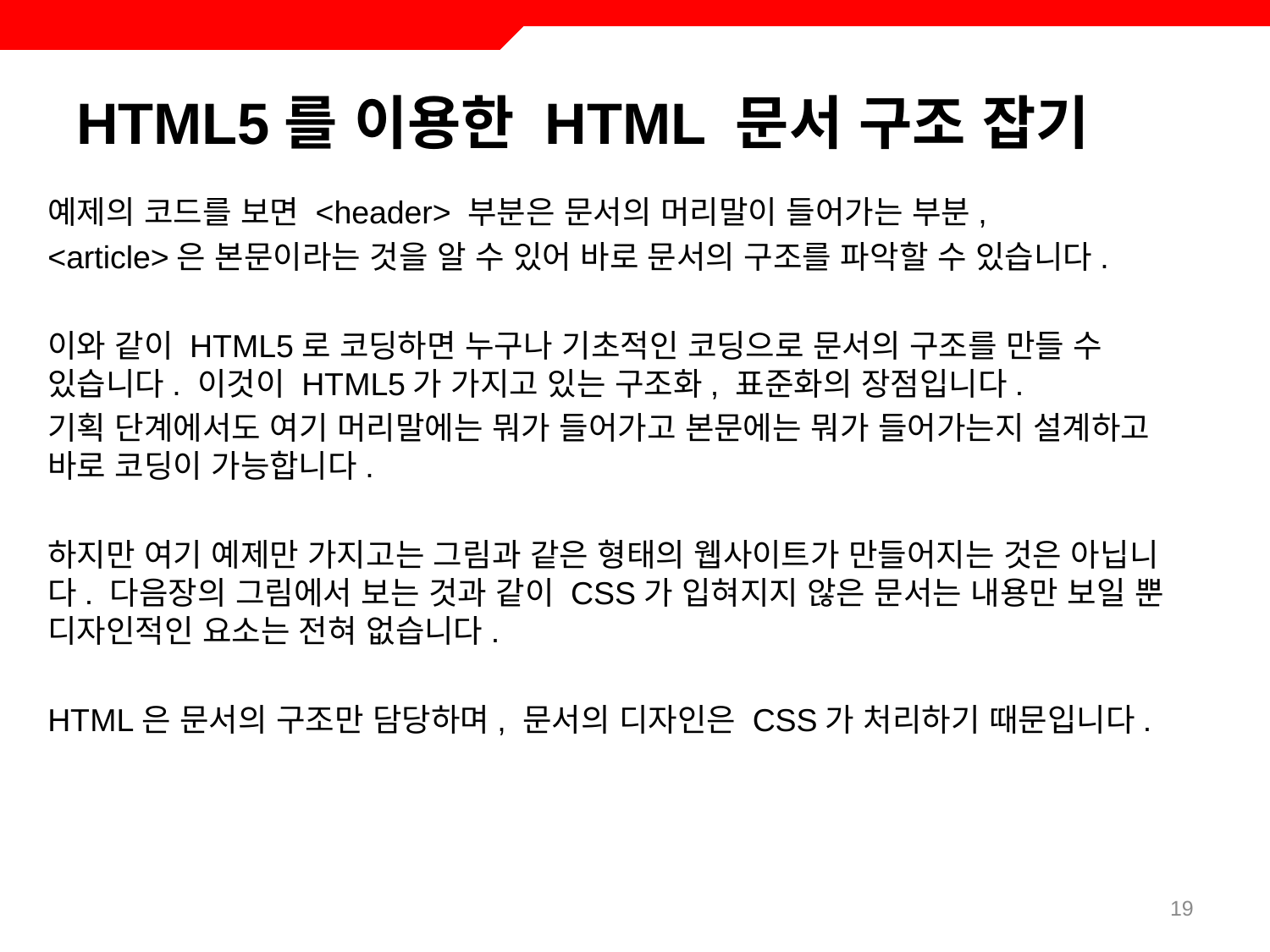

# HTML5를 이용한 HTML 문서 구조 잡기
예제의 코드를 보면 <header> 부분은 문서의 머리말이 들어가는 부분,
<article>은 본문이라는 것을 알 수 있어 바로 문서의 구조를 파악할 수 있습니다.

이와 같이 HTML5로 코딩하면 누구나 기초적인 코딩으로 문서의 구조를 만들 수 있습니다. 이것이 HTML5가 가지고 있는 구조화, 표준화의 장점입니다.
기획 단계에서도 여기 머리말에는 뭐가 들어가고 본문에는 뭐가 들어가는지 설계하고 바로 코딩이 가능합니다.

하지만 여기 예제만 가지고는 그림과 같은 형태의 웹사이트가 만들어지는 것은 아닙니다. 다음장의 그림에서 보는 것과 같이 CSS가 입혀지지 않은 문서는 내용만 보일 뿐 디자인적인 요소는 전혀 없습니다.

HTML은 문서의 구조만 담당하며, 문서의 디자인은 CSS가 처리하기 때문입니다.

19